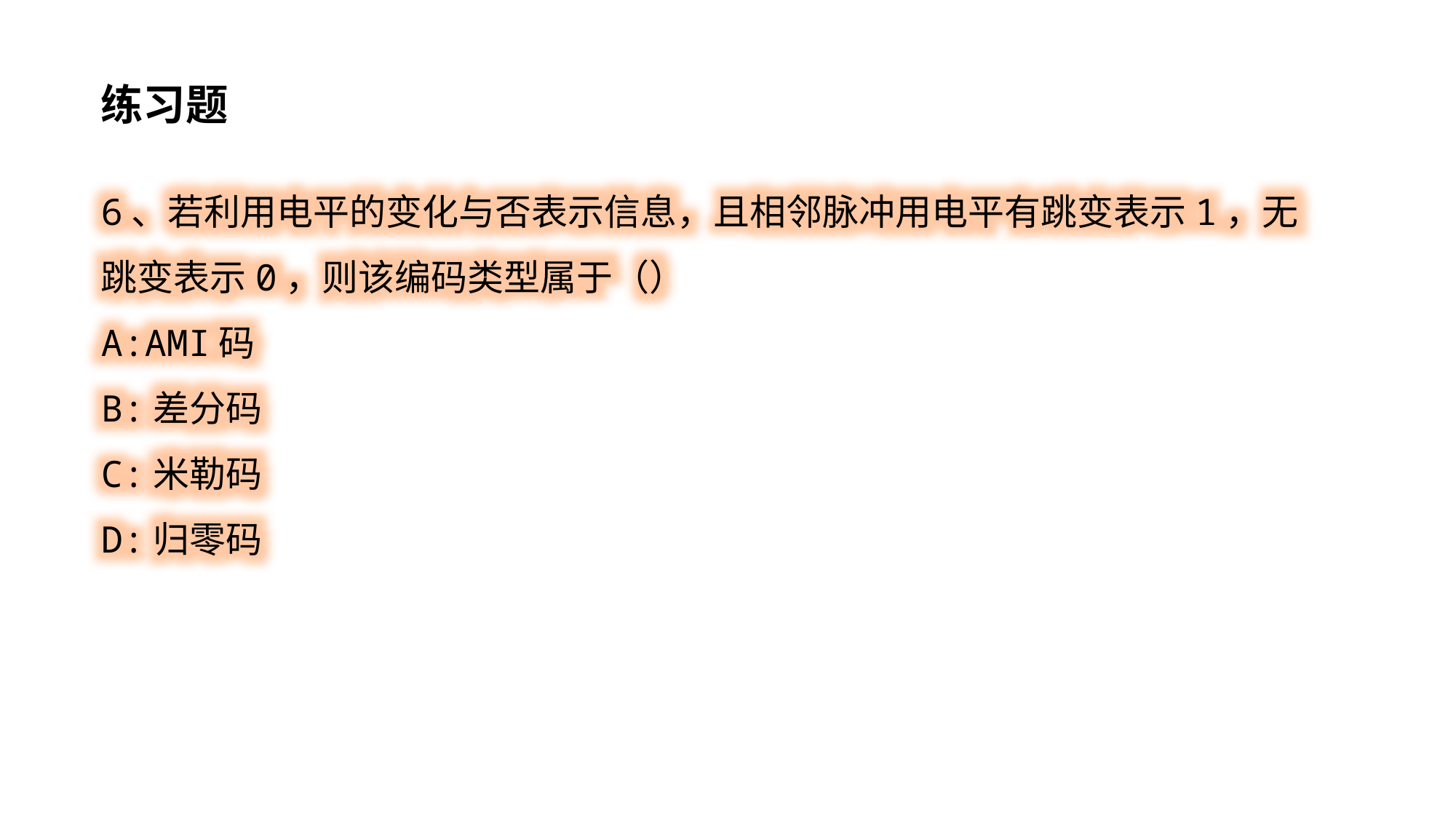

练习题
6、若利用电平的变化与否表示信息，且相邻脉冲用电平有跳变表示1，无跳变表示0，则该编码类型属于（）
A:AMI码
B:差分码
C:米勒码
D:归零码